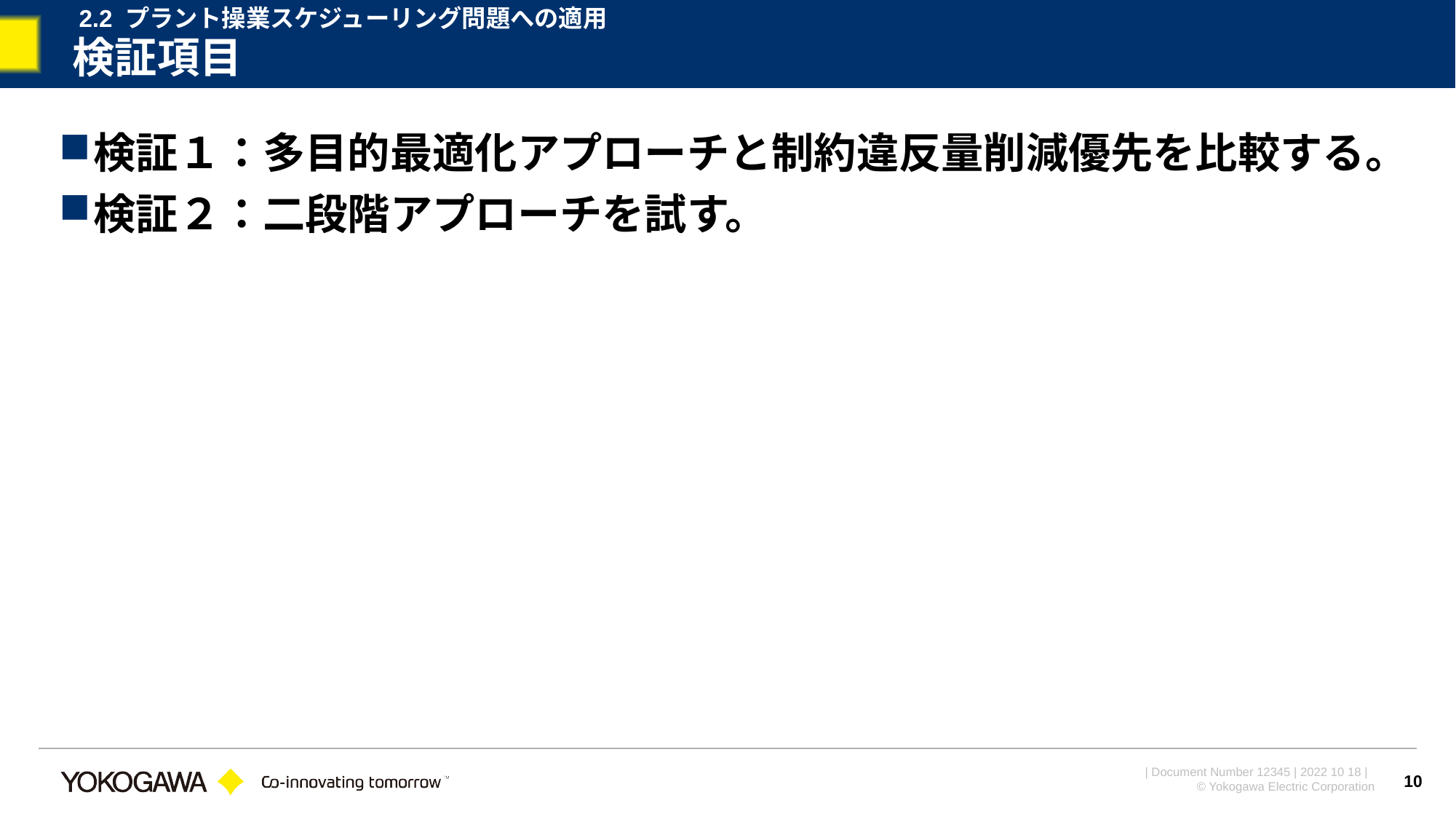

2.2 プラント操業スケジューリング問題への適用
# 検証項目
検証１：多目的最適化アプローチと制約違反量削減優先を比較する。
検証２：二段階アプローチを試す。
10